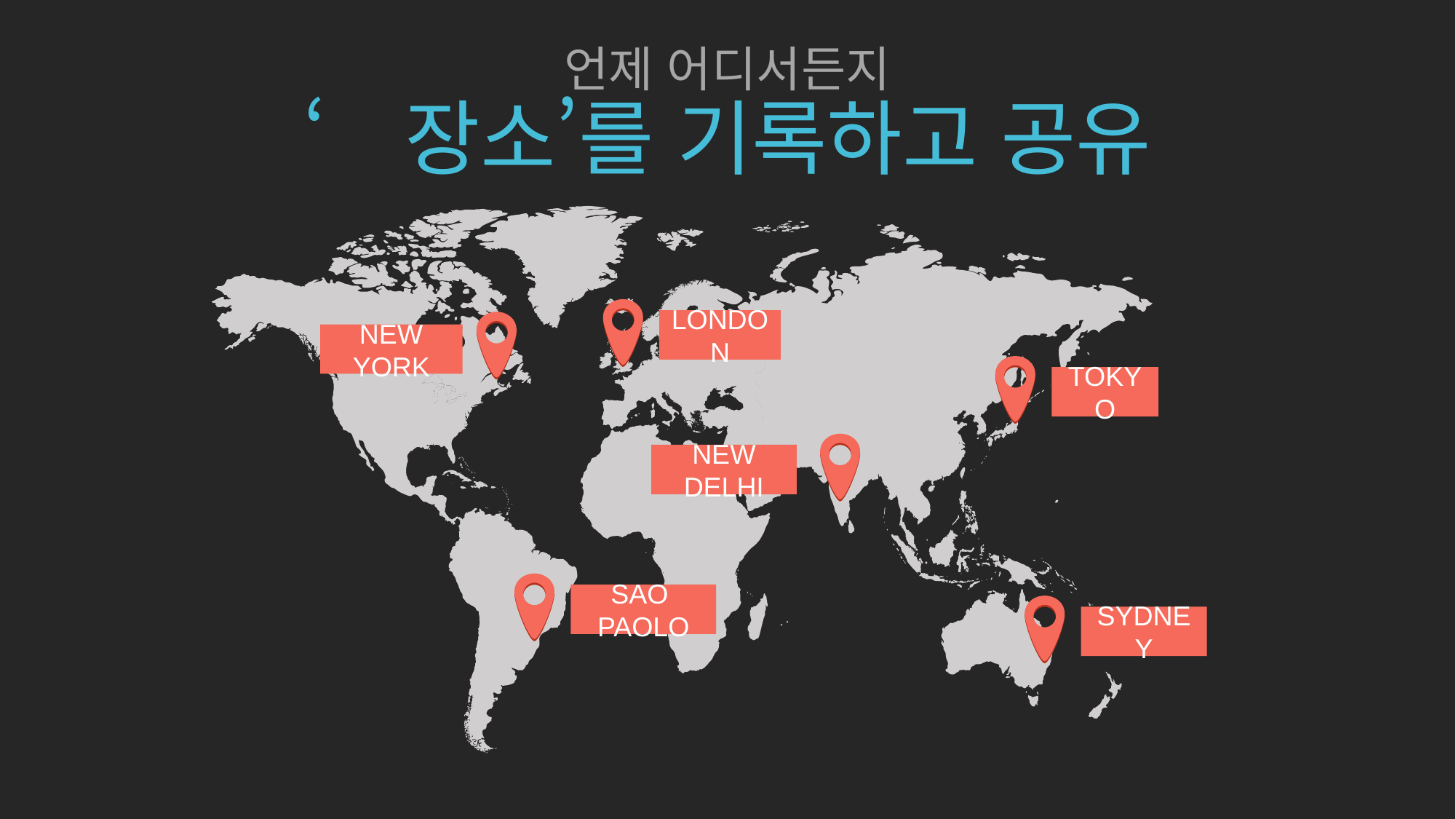

언제 어디서든지
‘장소’를 기록하고 공유

LONDON

NEW YORK

TOKYO

NEW DELHI

SAO  PAOLO

SYDNEY